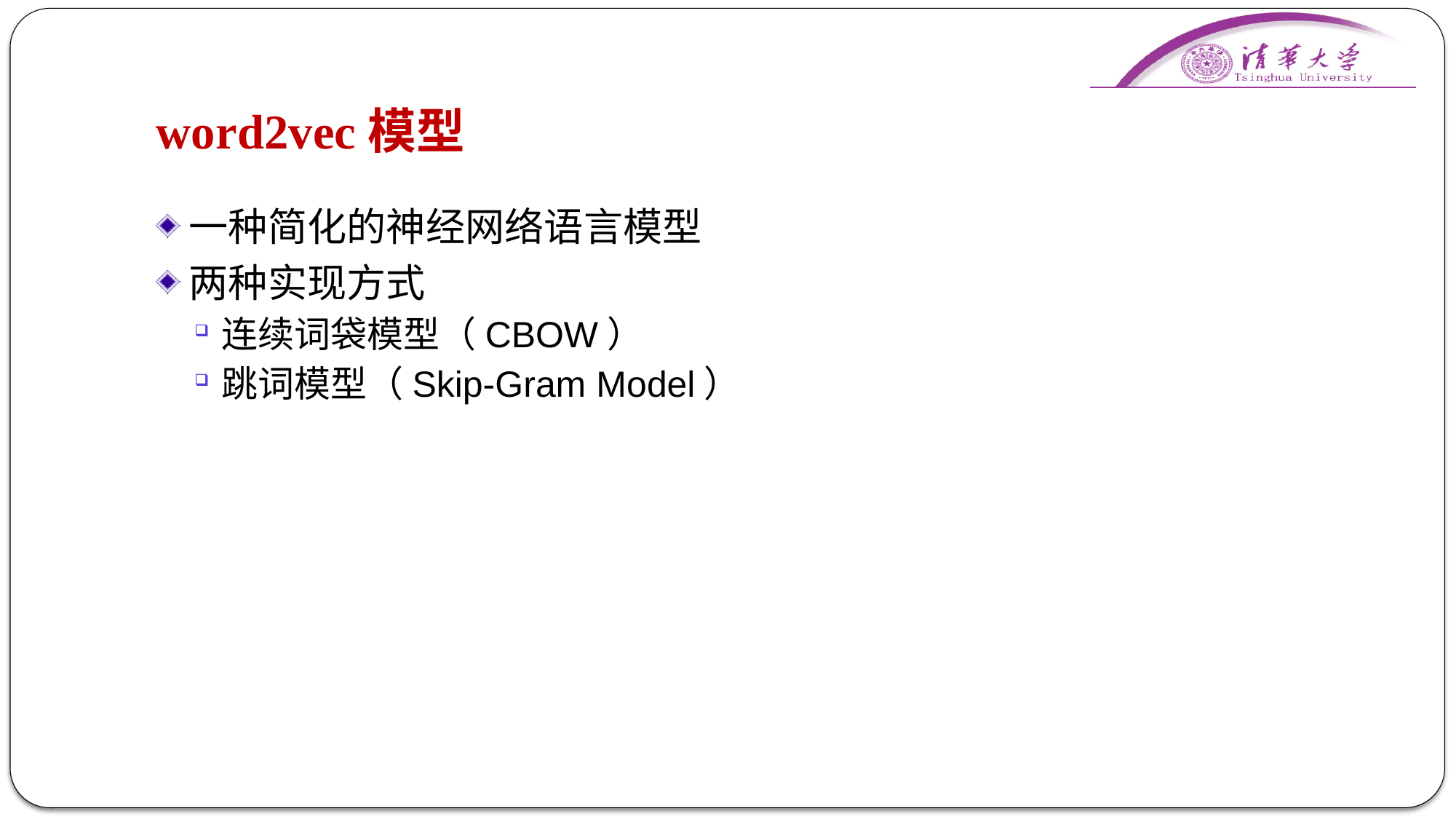

# word2vec模型
一种简化的神经网络语言模型
两种实现方式
连续词袋模型（CBOW）
跳词模型（Skip-Gram Model）